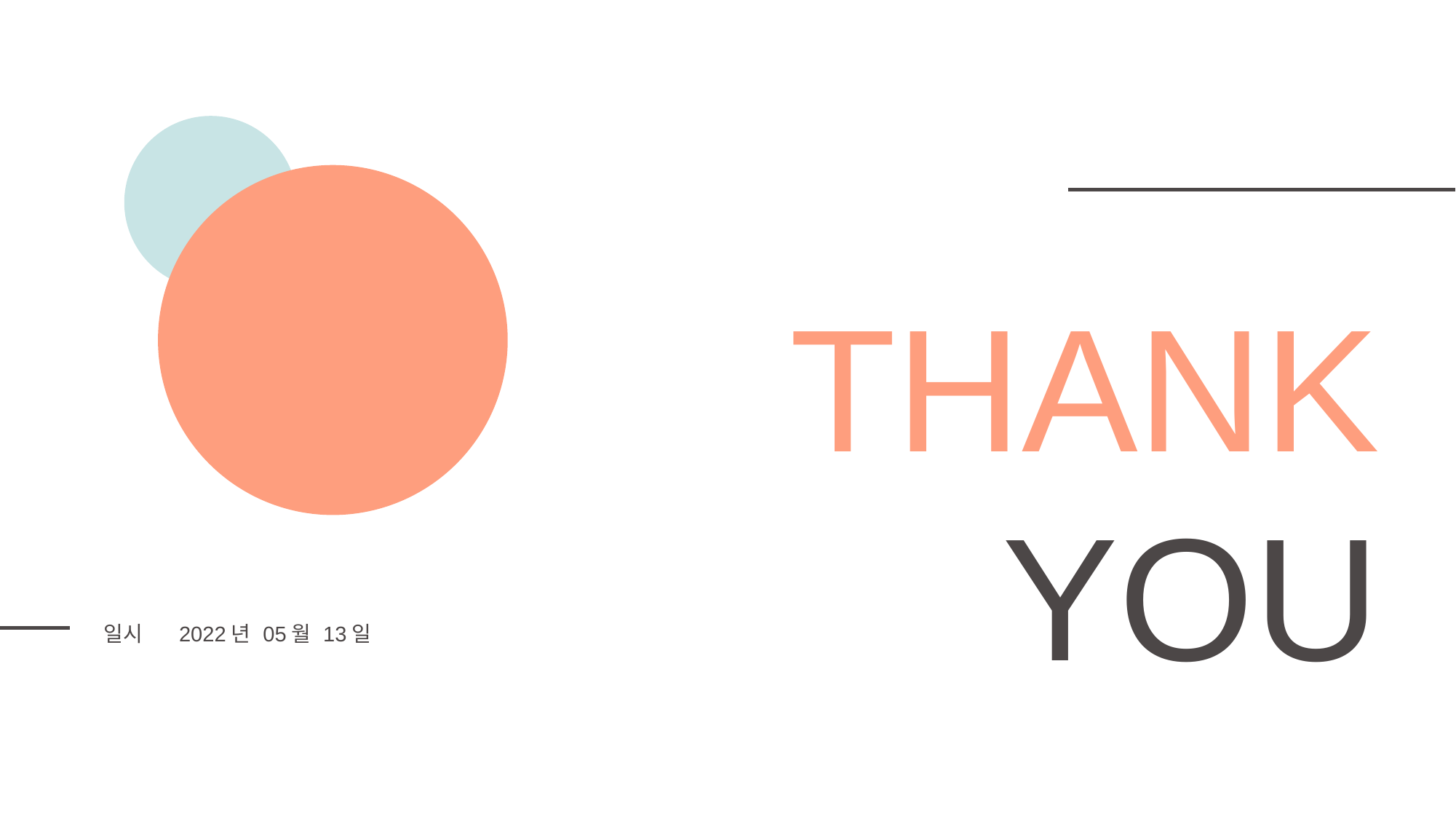

THANK
YOU
| 일시 | 2022년 05월 13일 |
| --- | --- |